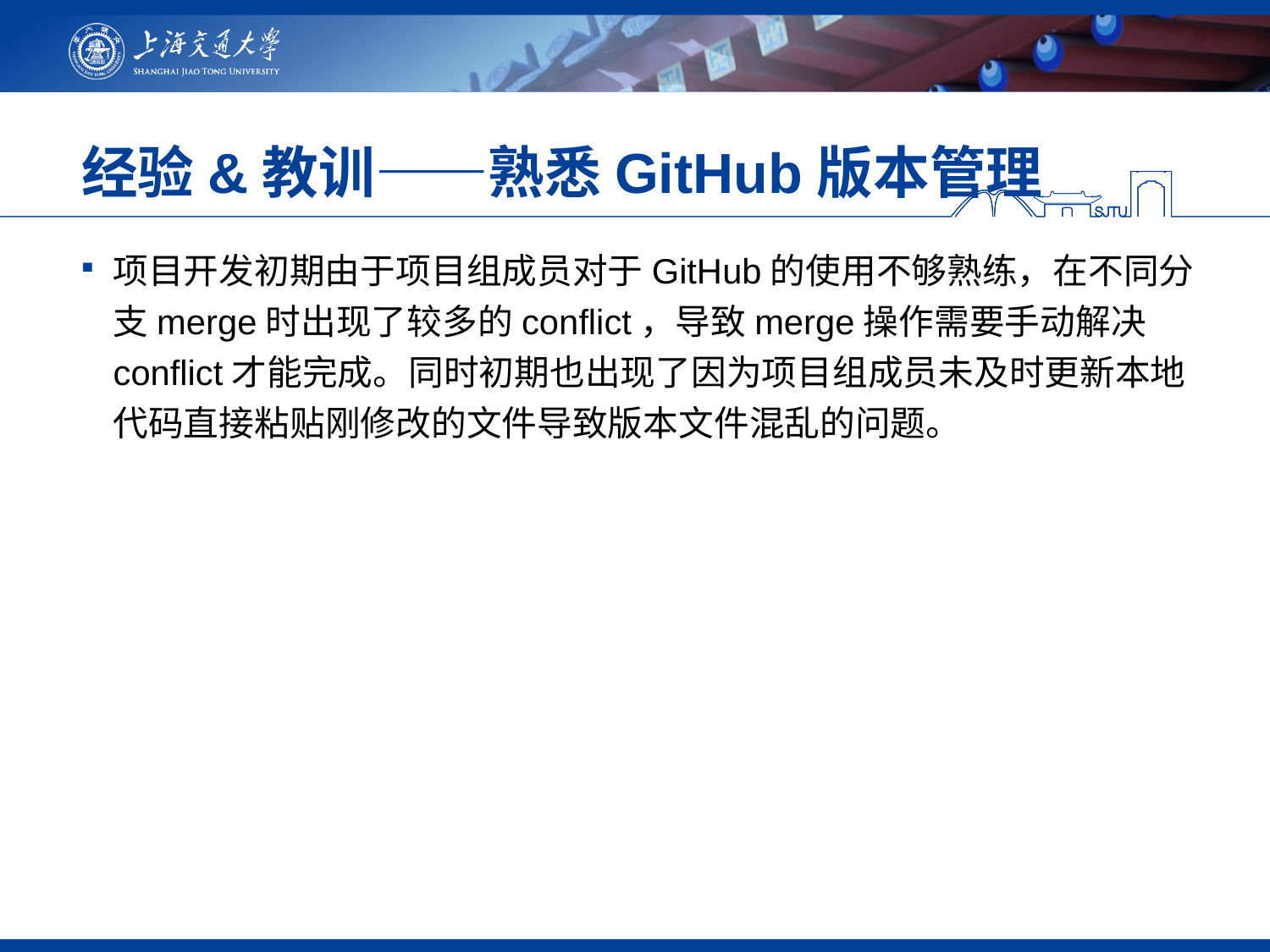

# 经验&教训——熟悉GitHub版本管理
项目开发初期由于项目组成员对于GitHub的使用不够熟练，在不同分支merge时出现了较多的conflict，导致merge操作需要手动解决conflict才能完成。同时初期也出现了因为项目组成员未及时更新本地代码直接粘贴刚修改的文件导致版本文件混乱的问题。